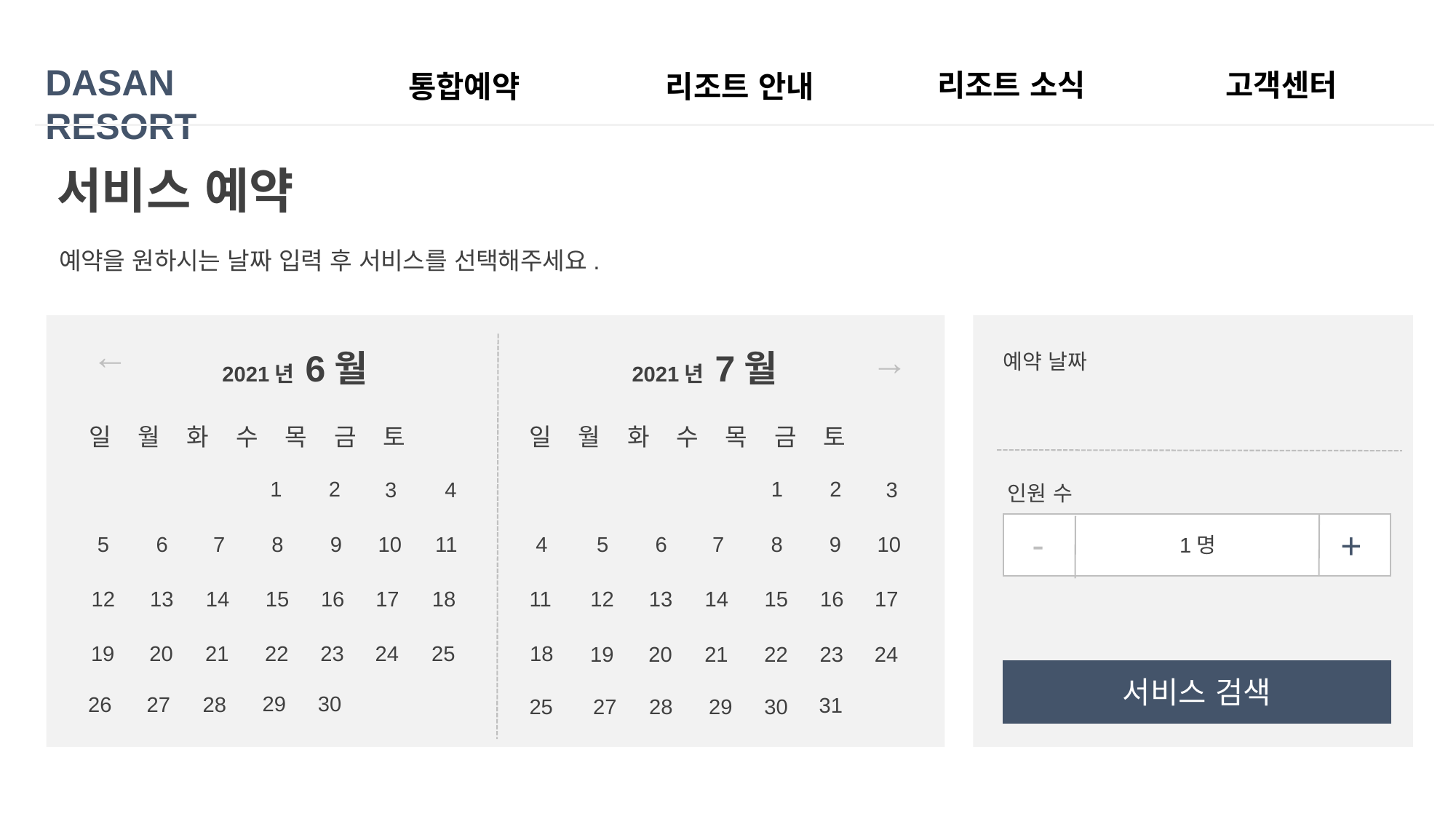

DASAN RESORT
고객센터
리조트 소식
통합예약
리조트 안내
서비스 예약
예약을 원하시는 날짜 입력 후 서비스를 선택해주세요.

←
→
2021년 7월
2021년 6월
일    월    화    수    목    금    토
일    월    화    수    목    금    토
1
2
1
2
3
4
3
4
10
10
11
7
9
7
9
8
8
5
6
5
6
11
15
16
17
15
16
17
18
14
14
12
13
12
13
18
22
23
24
25
21
19
20
22
23
24
21
19
20
29
30
28
26
27
31
25
29
30
28
27

예약 날짜
인원 수

-
+
1명
서비스 검색